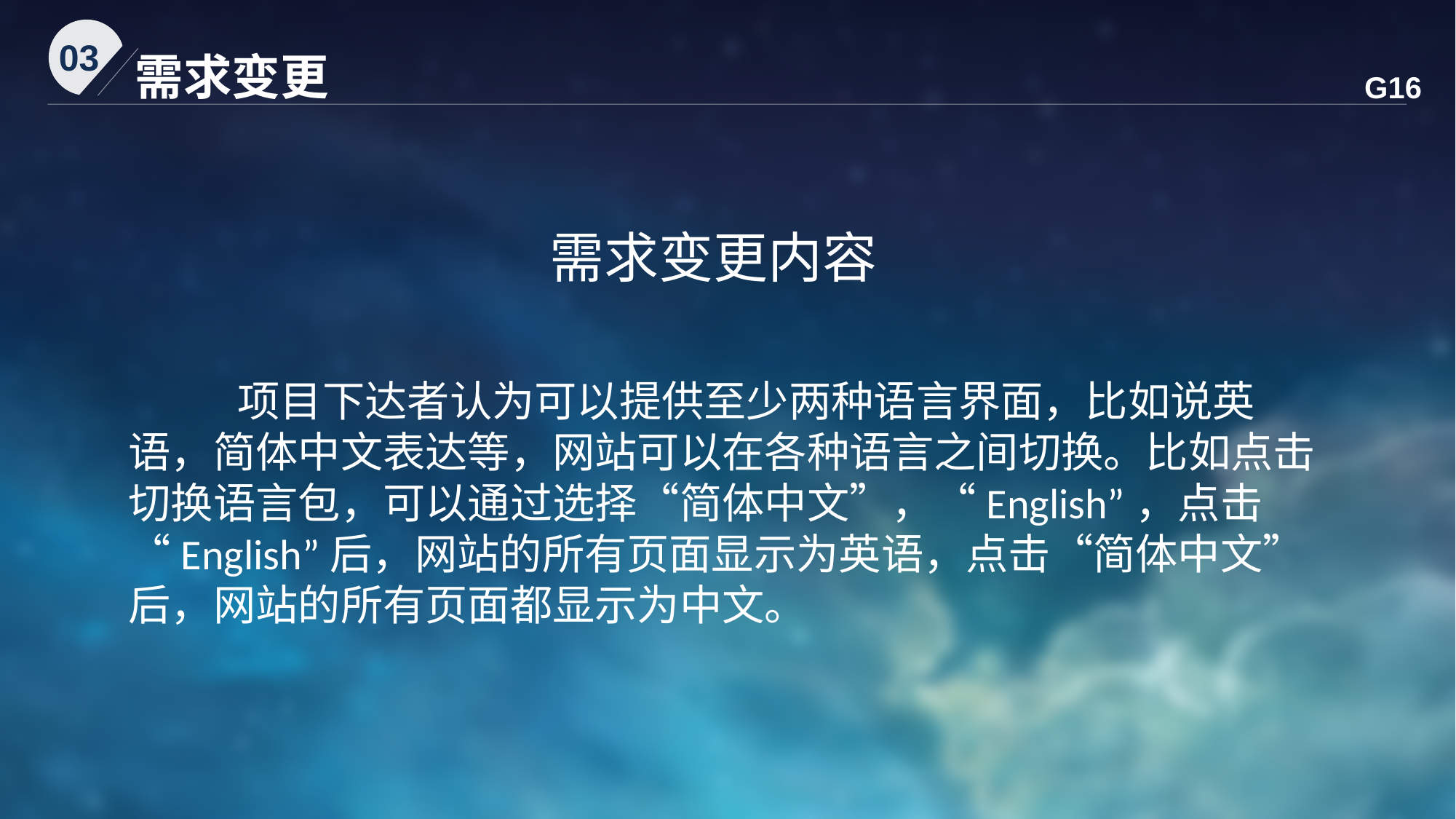

03
需求变更
G16
需求变更内容
	项目下达者认为可以提供至少两种语言界面，比如说英语，简体中文表达等，网站可以在各种语言之间切换。比如点击切换语言包，可以通过选择“简体中文”，“English”，点击“English”后，网站的所有页面显示为英语，点击“简体中文”后，网站的所有页面都显示为中文。